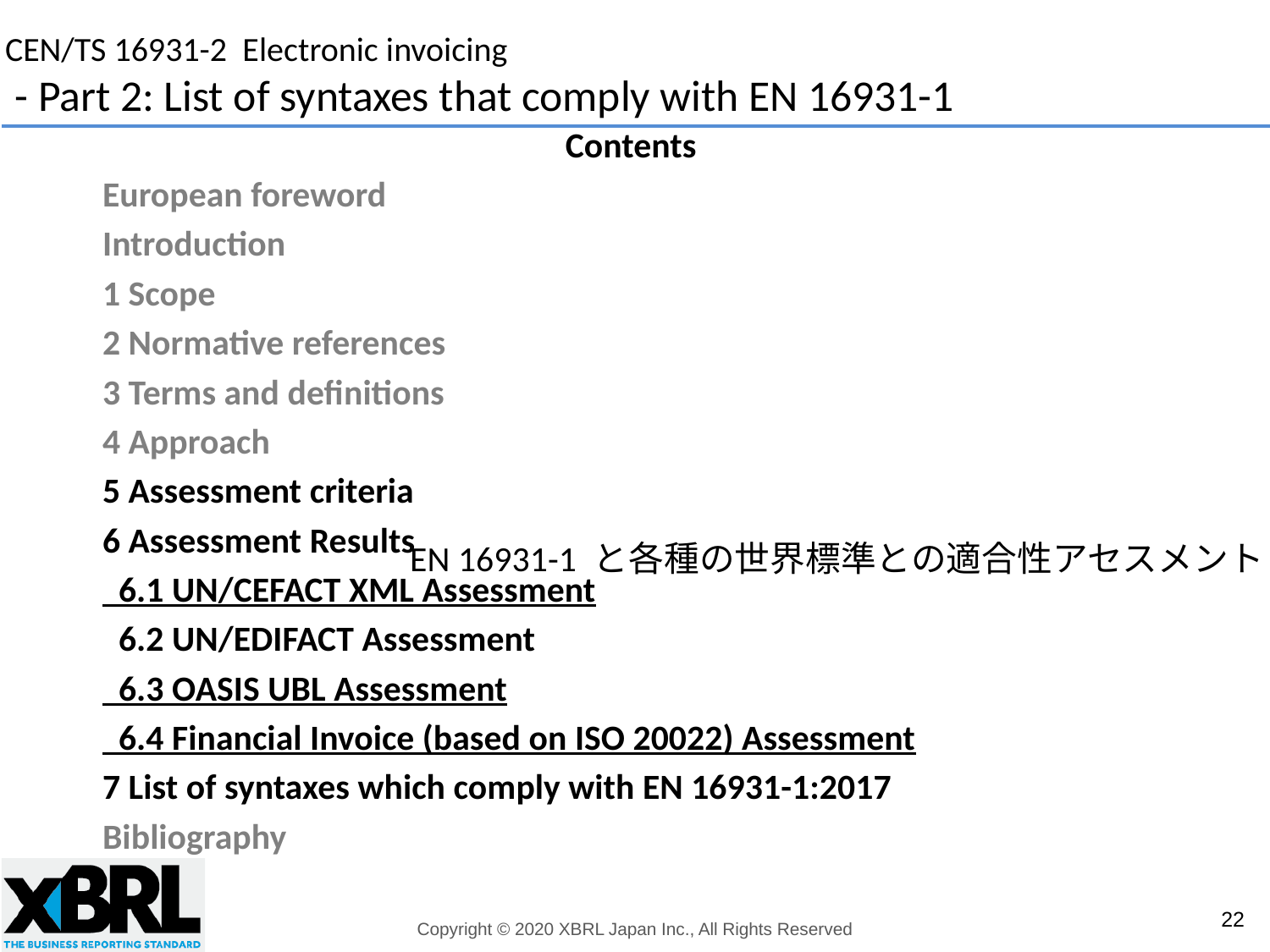

# CEN/TS 16931-2  Electronic invoicing - Part 2: List of syntaxes that comply with EN 16931-1
Contents
European foreword
Introduction
1 Scope
2 Normative references
3 Terms and definitions
4 Approach
5 Assessment criteria
6 Assessment Results
  6.1 UN/CEFACT XML Assessment
  6.2 UN/EDIFACT Assessment
  6.3 OASIS UBL Assessment
  6.4 Financial Invoice (based on ISO 20022) Assessment
7 List of syntaxes which comply with EN 16931-1:2017
Bibliography

EN 16931-1 と各種の世界標準との適合性アセスメント